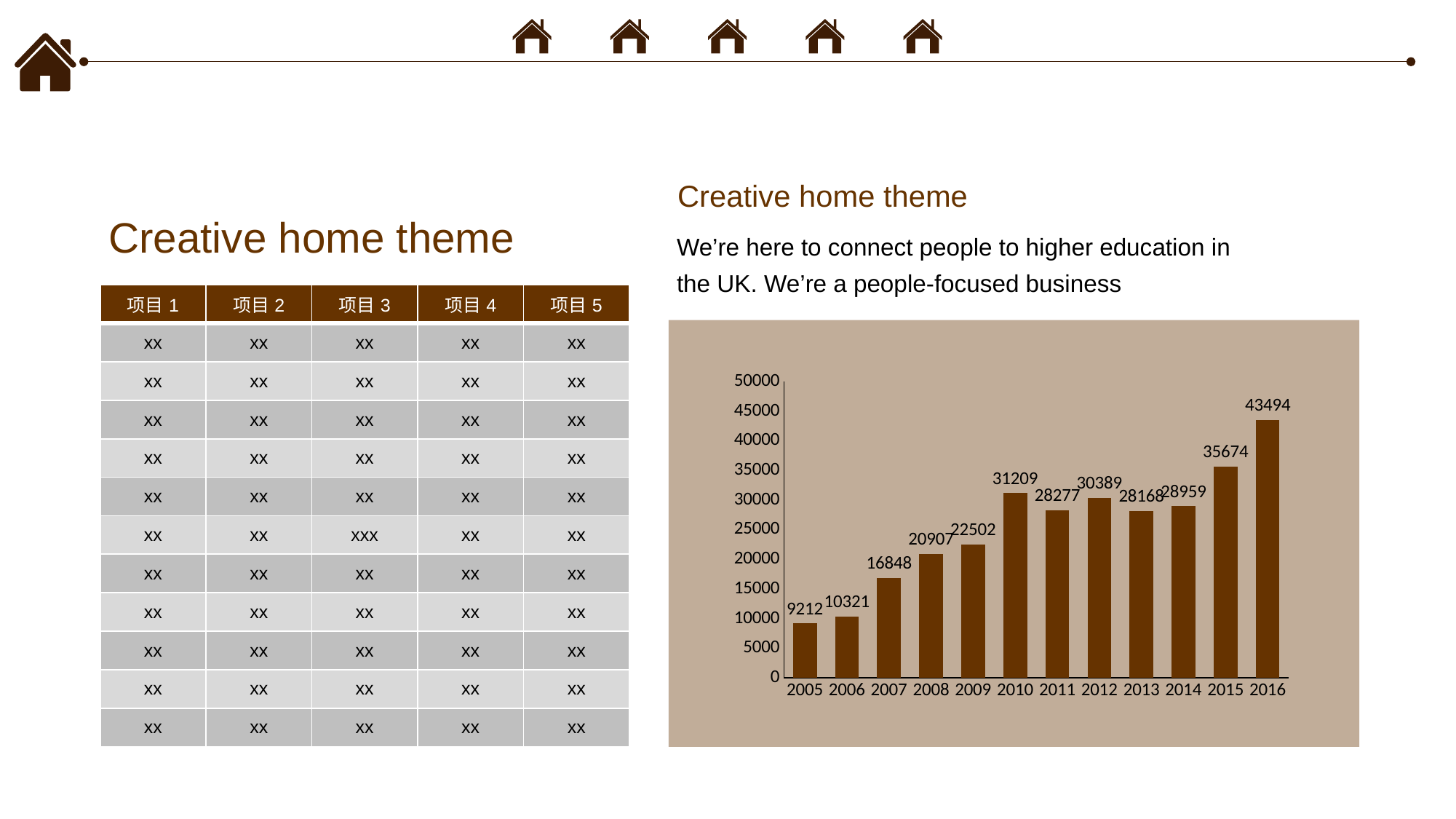

Creative home theme
Creative home theme
We’re here to connect people to higher education in the UK. We’re a people-focused business
| 项目1 | 项目2 | 项目3 | 项目4 | 项目5 |
| --- | --- | --- | --- | --- |
| xx | xx | xx | xx | xx |
| xx | xx | xx | xx | xx |
| xx | xx | xx | xx | xx |
| xx | xx | xx | xx | xx |
| xx | xx | xx | xx | xx |
| xx | xx | xxx | xx | xx |
| xx | xx | xx | xx | xx |
| xx | xx | xx | xx | xx |
| xx | xx | xx | xx | xx |
| xx | xx | xx | xx | xx |
| xx | xx | xx | xx | xx |

### Chart

| Category | 系列 1 |
|---|---|
| 2005 | 9212.0 |
| 2006 | 10321.0 |
| 2007 | 16848.0 |
| 2008 | 20907.0 |
| 2009 | 22502.0 |
| 2010 | 31209.0 |
| 2011 | 28277.0 |
| 2012 | 30389.0 |
| 2013 | 28168.0 |
| 2014 | 28959.0 |
| 2015 | 35674.0 |
| 2016 | 43494.0 |